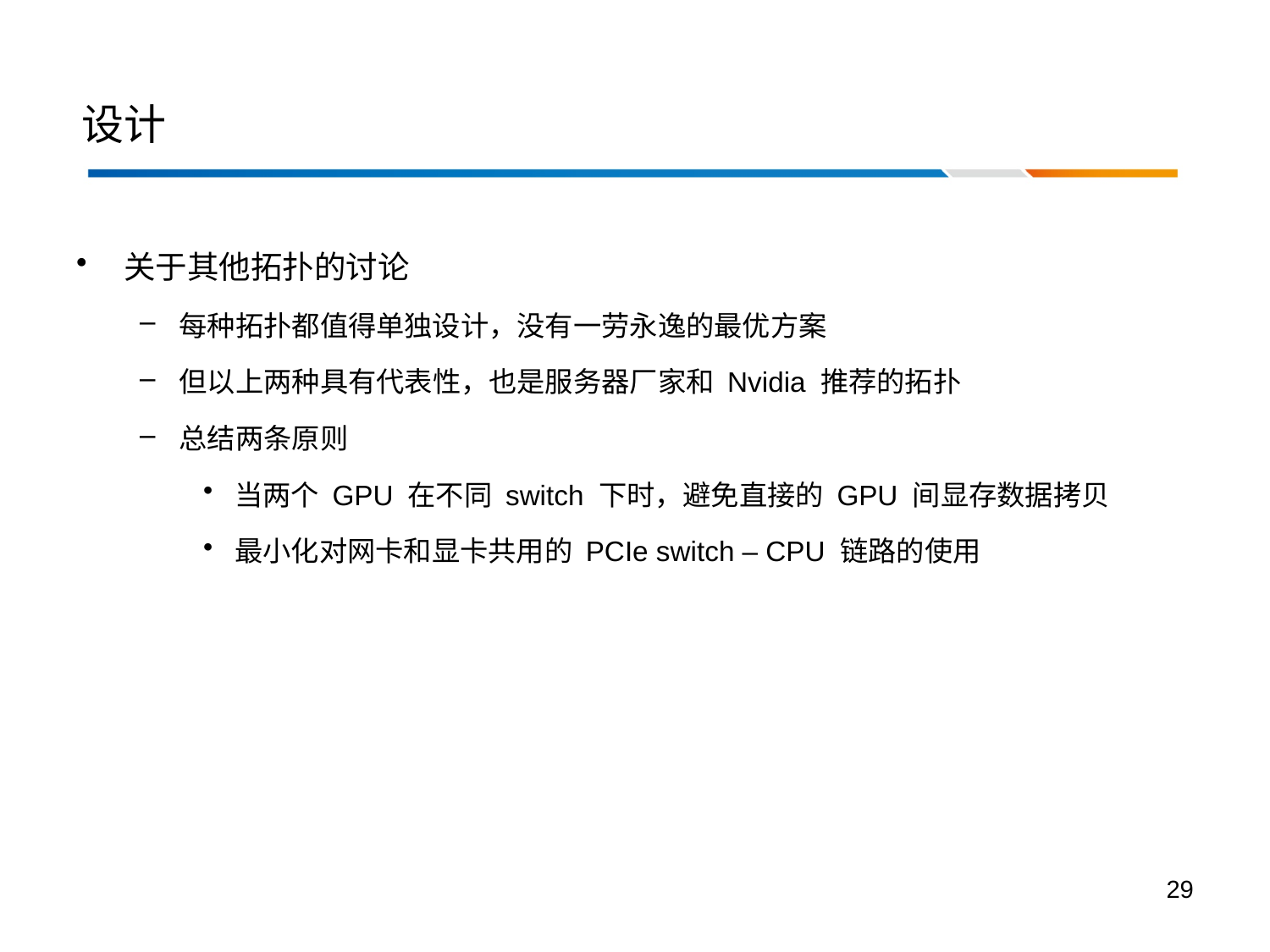

# 设计
关于其他拓扑的讨论
每种拓扑都值得单独设计，没有一劳永逸的最优方案
但以上两种具有代表性，也是服务器厂家和 Nvidia 推荐的拓扑
总结两条原则
当两个 GPU 在不同 switch 下时，避免直接的 GPU 间显存数据拷贝
最小化对网卡和显卡共用的 PCIe switch – CPU 链路的使用

29